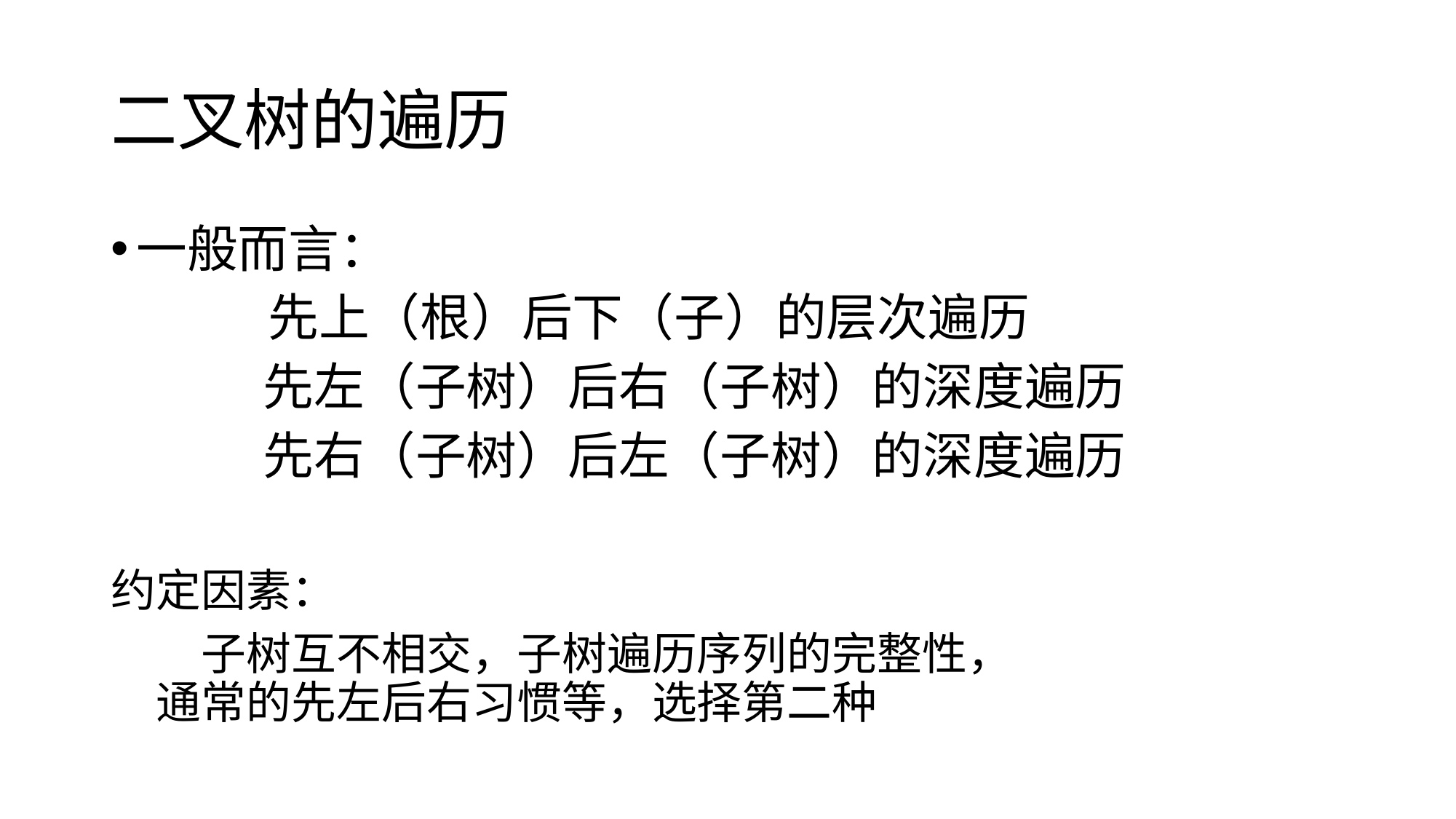

# 二叉树的遍历
一般而言：
　　　　先上（根）后下（子）的层次遍历
　　　先左（子树）后右（子树）的深度遍历
　　　先右（子树）后左（子树）的深度遍历

约定因素：
　　子树互不相交，子树遍历序列的完整性，　　　　　　　　通常的先左后右习惯等，选择第二种